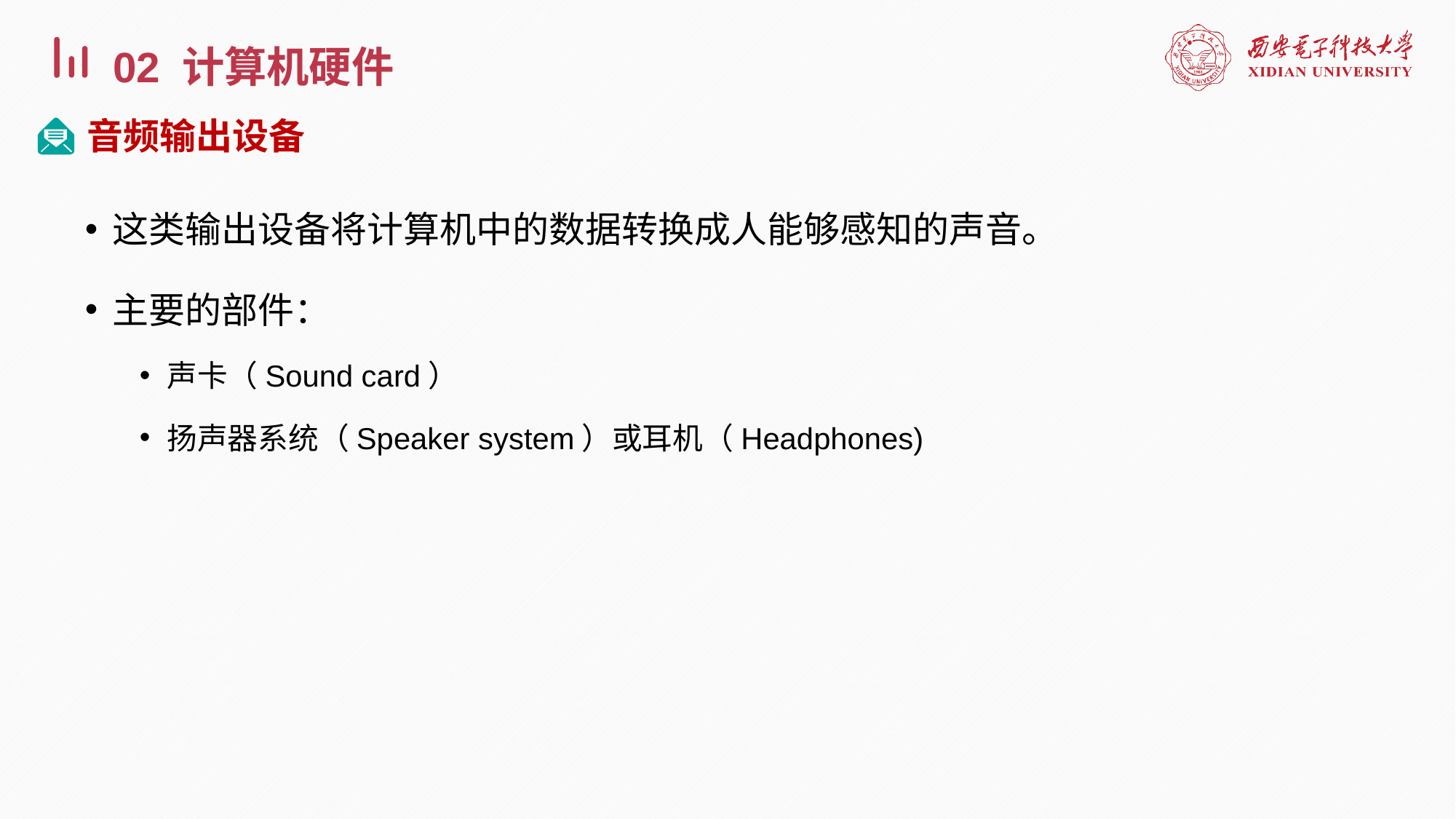

02 计算机硬件
音频输出设备

这类输出设备将计算机中的数据转换成人能够感知的声音。
主要的部件：
声卡（Sound card）
扬声器系统（Speaker system）或耳机（Headphones)